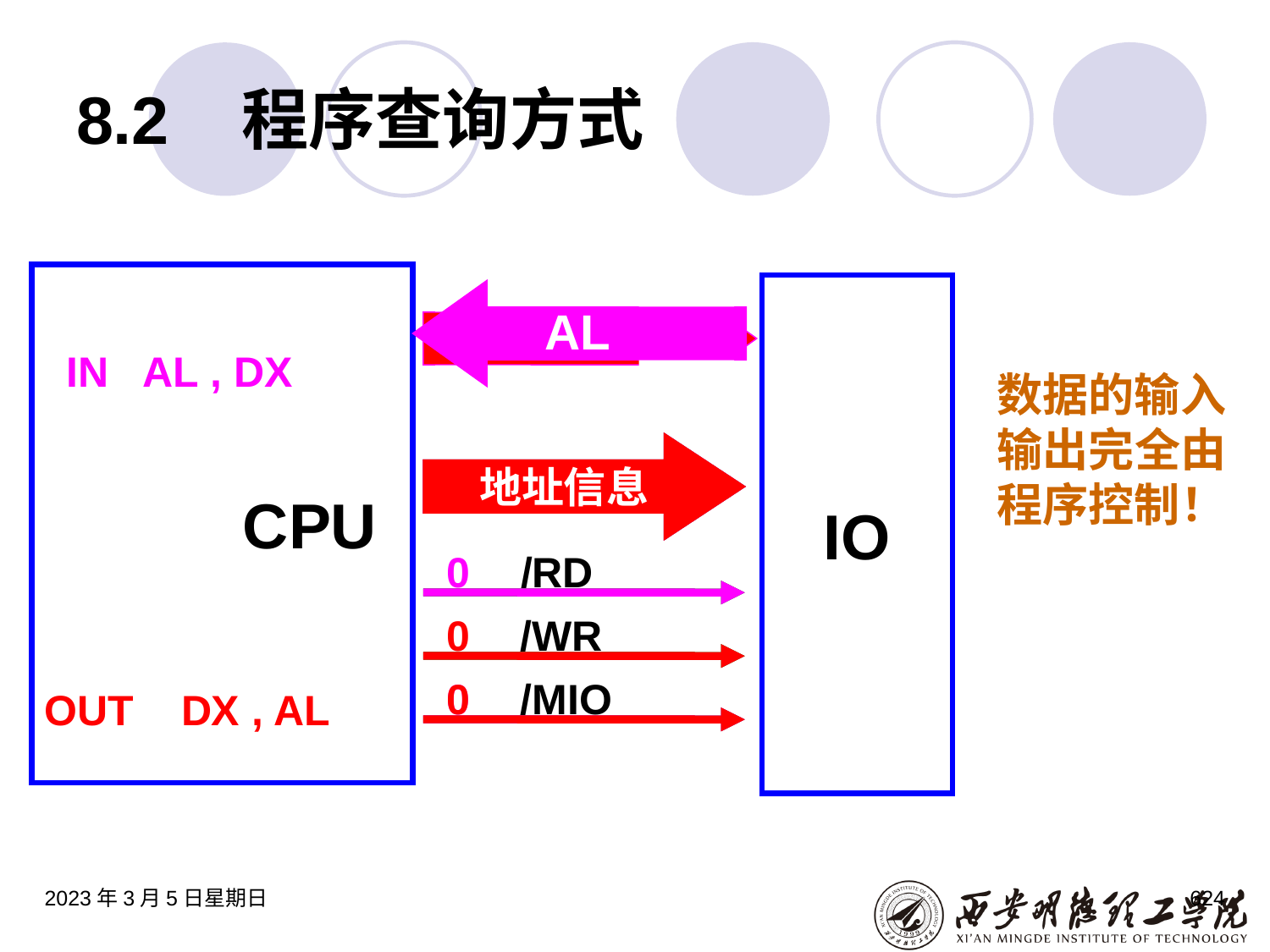

# 8.2   程序查询方式
          CPU

AL

AL
IO
数据总线
IN   AL , DX
数据的输入输出完全由程序控制！
地址总线
地址信息
地址信息
0
/RD

0
/WR

0
0
/MIO
OUT    DX , AL

2023年3月5日星期日
624